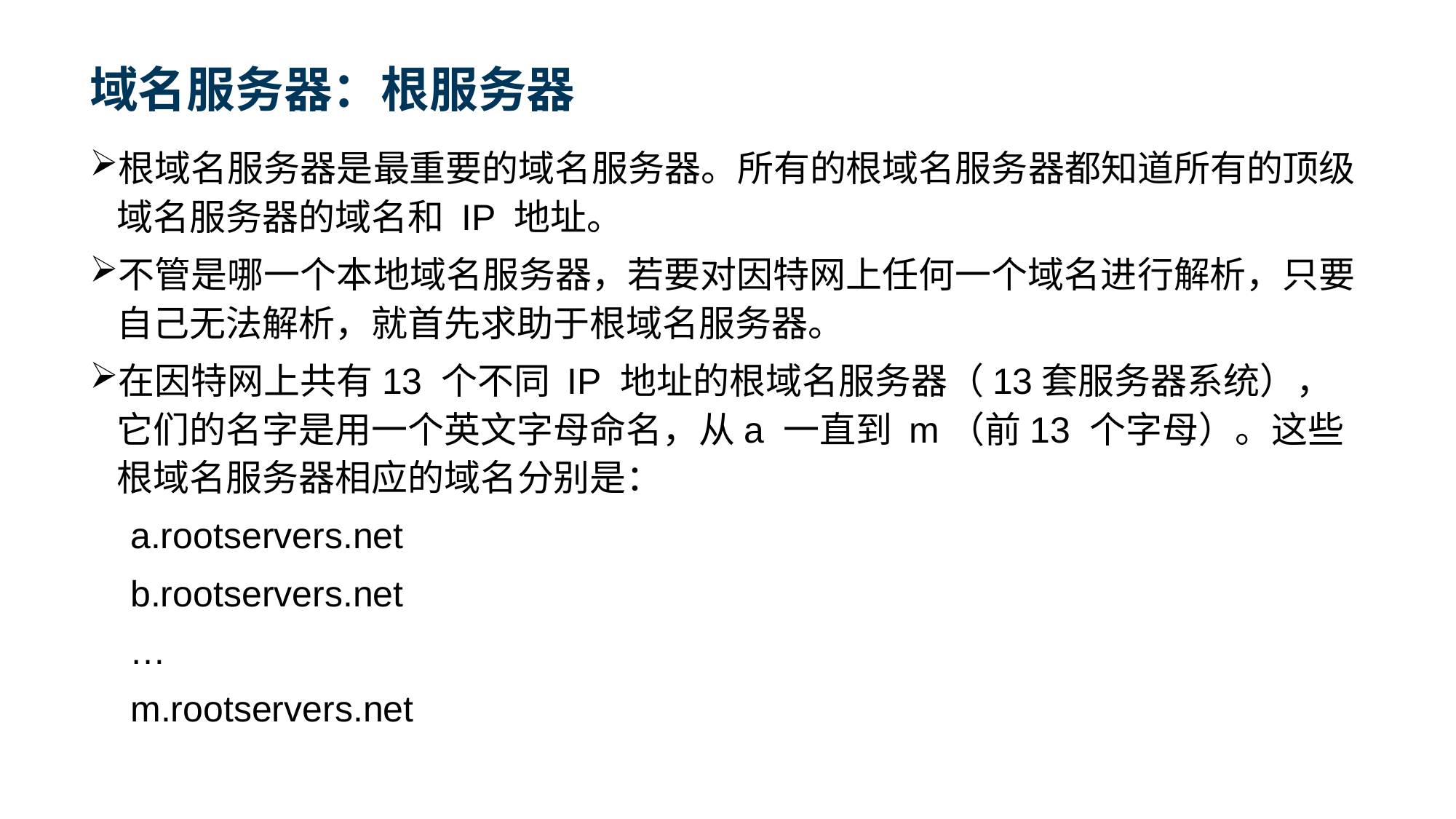

# 域名服务器：根服务器
根域名服务器是最重要的域名服务器。所有的根域名服务器都知道所有的顶级域名服务器的域名和 IP 地址。
不管是哪一个本地域名服务器，若要对因特网上任何一个域名进行解析，只要自己无法解析，就首先求助于根域名服务器。
在因特网上共有13 个不同 IP 地址的根域名服务器（13套服务器系统），它们的名字是用一个英文字母命名，从a 一直到 m（前13 个字母）。这些根域名服务器相应的域名分别是：
    a.rootservers.net
    b.rootservers.net
    …
    m.rootservers.net